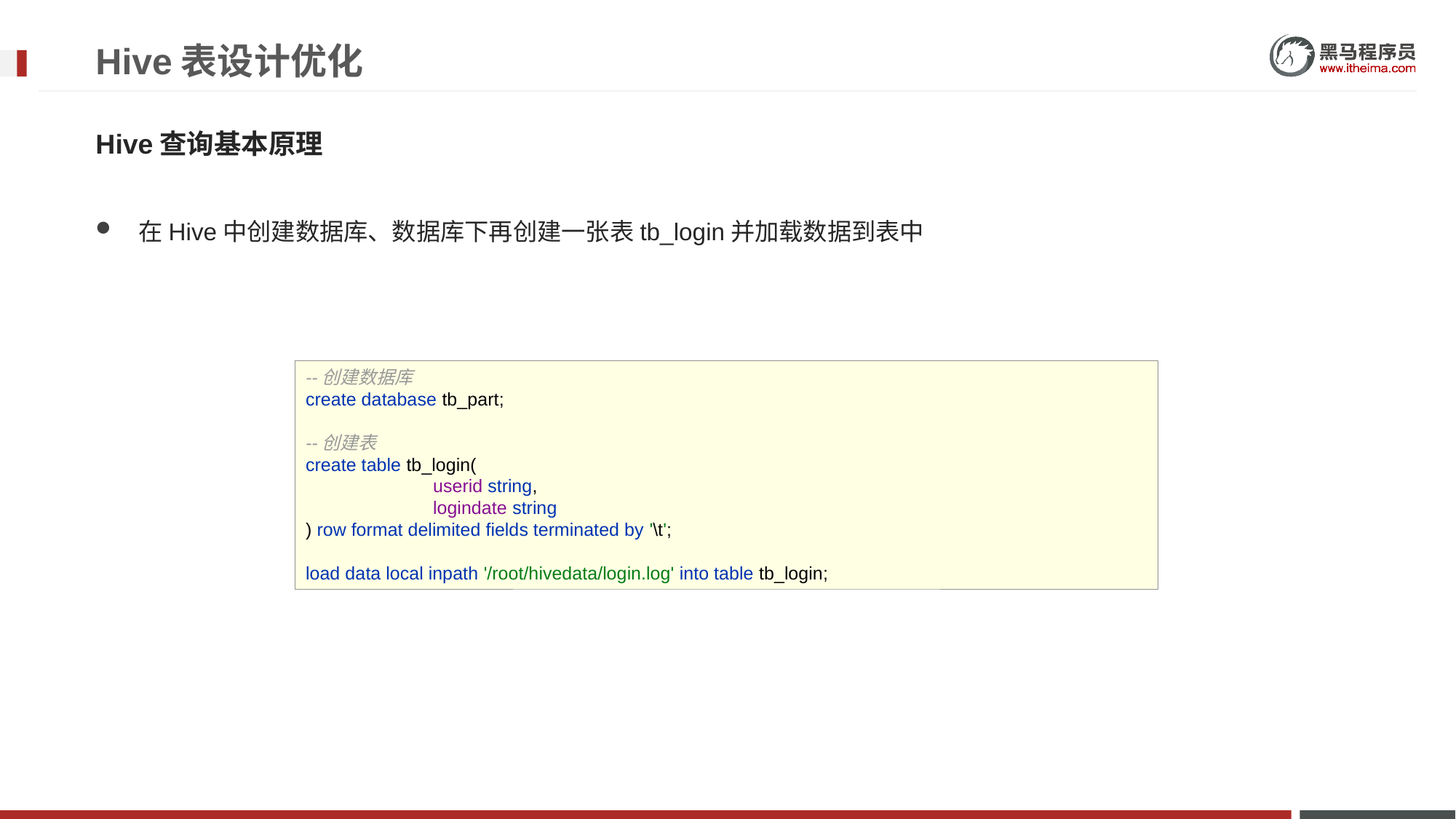

# Hive表设计优化
Hive查询基本原理
在Hive中创建数据库、数据库下再创建一张表tb_login并加载数据到表中
--创建数据库
create database tb_part;
--创建表
create table tb_login(
                         userid string,
                         logindate string
) row format delimited fields terminated by '\t';
load data local inpath '/root/hivedata/login.log' into table tb_login;